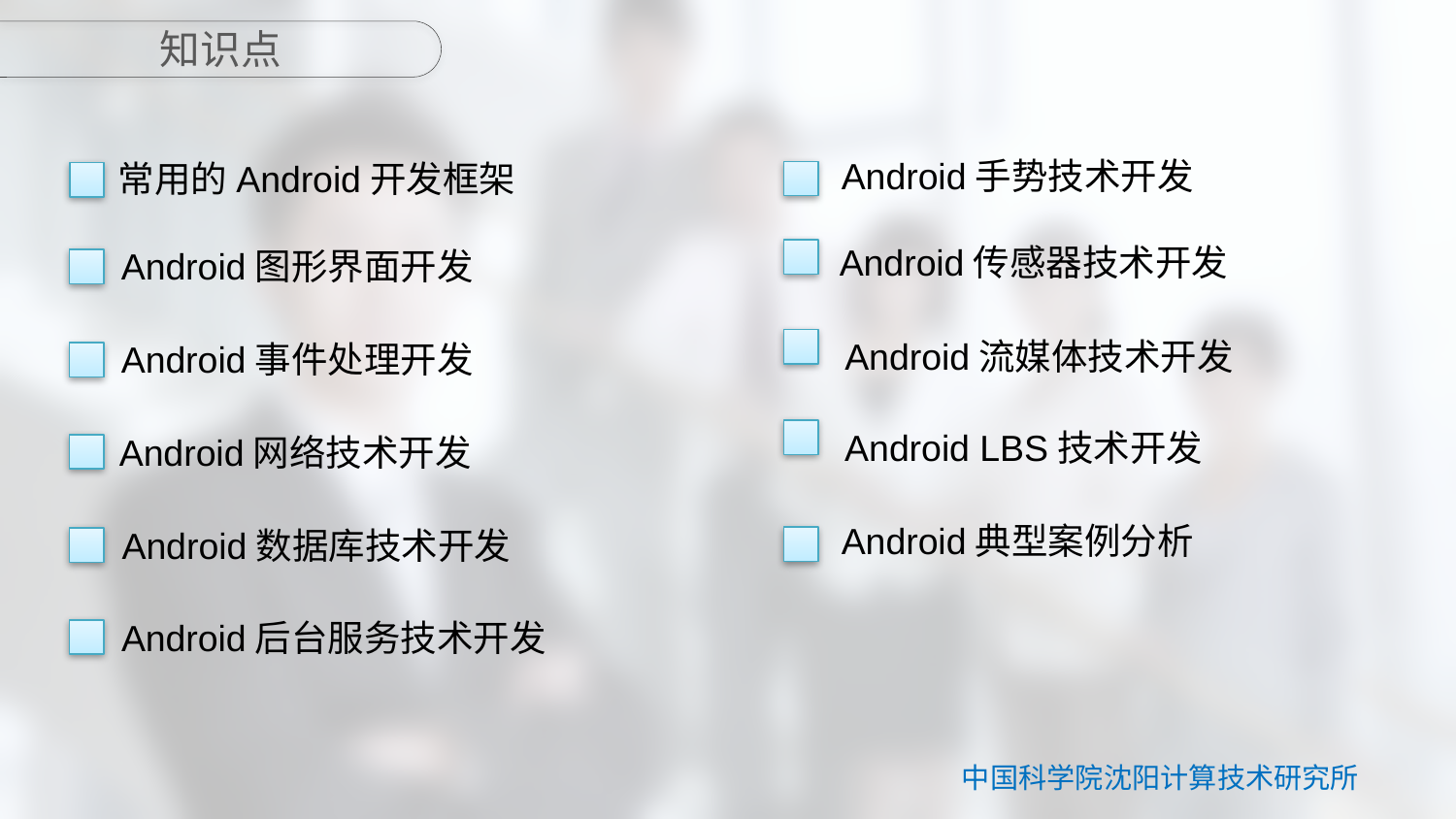

知识点

Android手势技术开发
常用的Android开发框架

Android传感器技术开发
Android图形界面开发

Android流媒体技术开发
Android事件处理开发

Android LBS技术开发

Android网络技术开发

Android典型案例分析
Android数据库技术开发

Android后台服务技术开发

中国科学院沈阳计算技术研究所